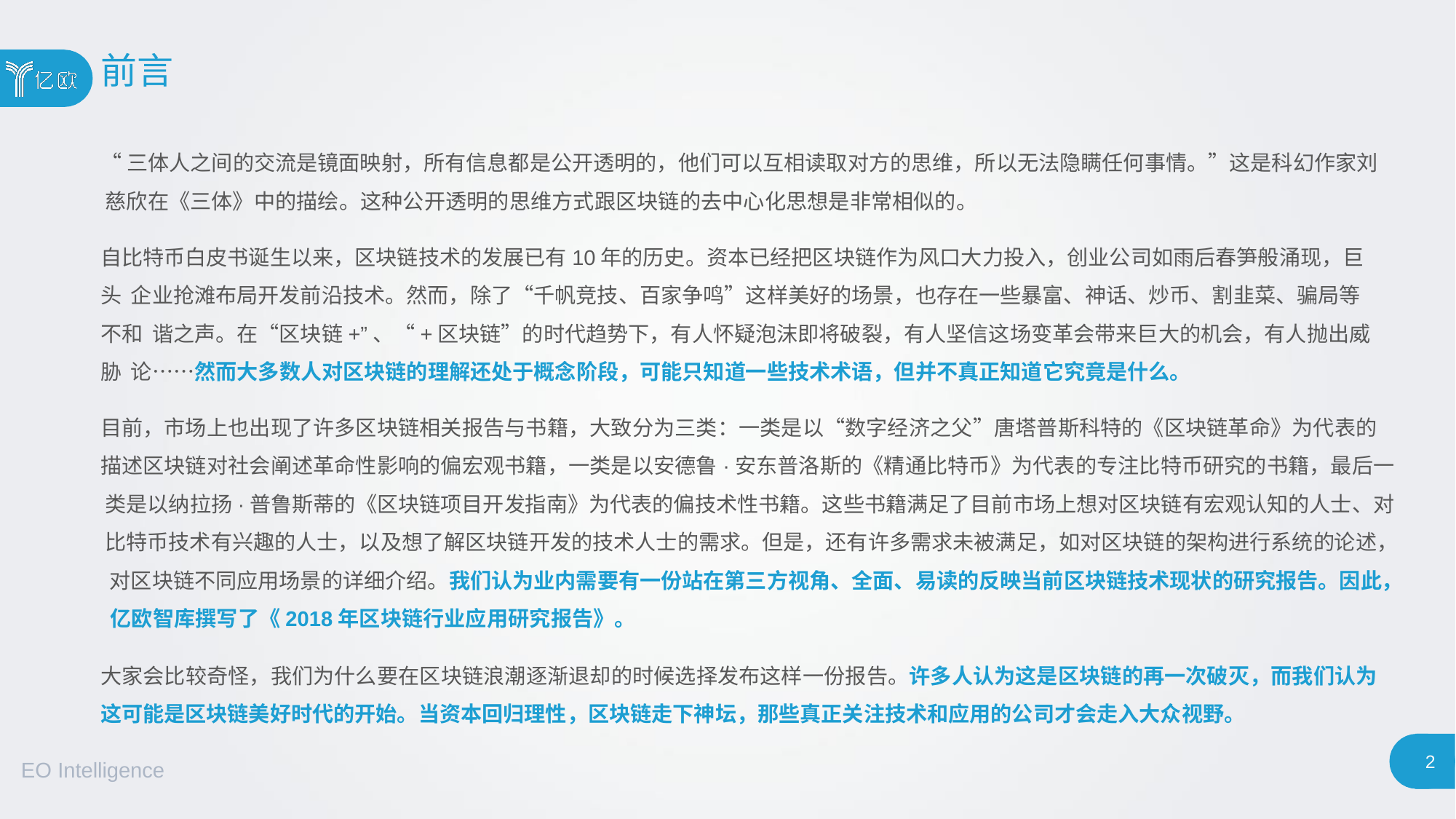

前言

“三体人之间的交流是镜面映射，所有信息都是公开透明的，他们可以互相读取对方的思维，所以无法隐瞒任何事情。”这是科幻作家刘  慈欣在《三体》中的描绘。这种公开透明的思维方式跟区块链的去中心化思想是非常相似的。
自比特币白皮书诞生以来，区块链技术的发展已有10年的历史。资本已经把区块链作为风口大力投入，创业公司如雨后春笋般涌现，巨头  企业抢滩布局开发前沿技术。然而，除了“千帆竞技、百家争鸣”这样美好的场景，也存在一些暴富、神话、炒币、割韭菜、骗局等不和  谐之声。在“区块链+”、“+区块链”的时代趋势下，有人怀疑泡沫即将破裂，有人坚信这场变革会带来巨大的机会，有人抛出威胁  论……然而大多数人对区块链的理解还处于概念阶段，可能只知道一些技术术语，但并不真正知道它究竟是什么。
目前，市场上也出现了许多区块链相关报告与书籍，大致分为三类：一类是以“数字经济之父”唐塔普斯科特的《区块链革命》为代表的  描述区块链对社会阐述革命性影响的偏宏观书籍，一类是以安德鲁·安东普洛斯的《精通比特币》为代表的专注比特币研究的书籍，最后一  类是以纳拉扬·普鲁斯蒂的《区块链项目开发指南》为代表的偏技术性书籍。这些书籍满足了目前市场上想对区块链有宏观认知的人士、对  比特币技术有兴趣的人士，以及想了解区块链开发的技术人士的需求。但是，还有许多需求未被满足，如对区块链的架构进行系统的论述，  对区块链不同应用场景的详细介绍。我们认为业内需要有一份站在第三方视角、全面、易读的反映当前区块链技术现状的研究报告。因此，  亿欧智库撰写了《2018年区块链行业应用研究报告》。

大家会比较奇怪，我们为什么要在区块链浪潮逐渐退却的时候选择发布这样一份报告。许多人认为这是区块链的再一次破灭，而我们认为
这可能是区块链美好时代的开始。当资本回归理性，区块链走下神坛，那些真正关注技术和应用的公司才会走入大众视野。
2
EO Intelligence